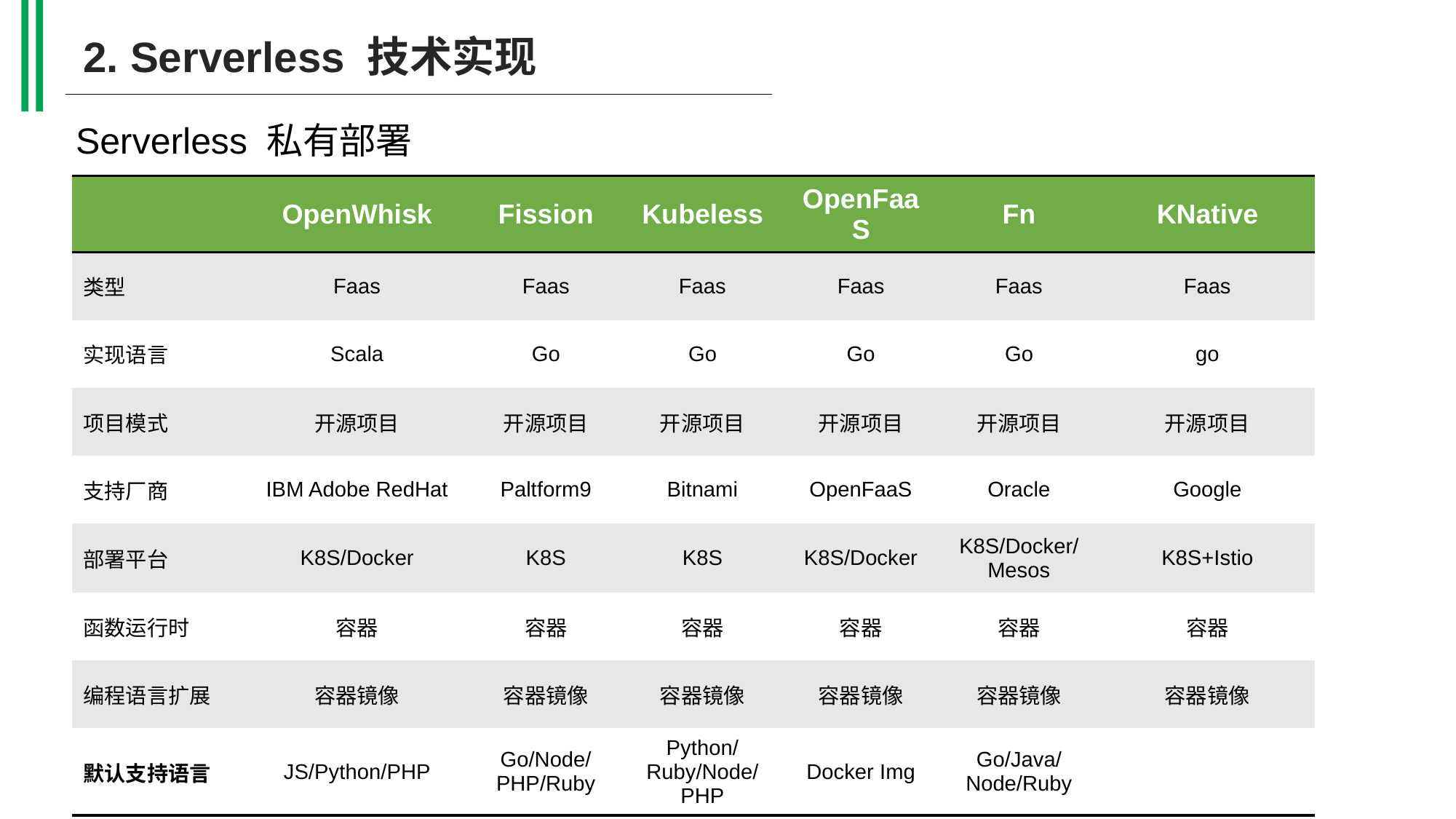

2. Serverless 技术实现
Serverless 私有部署
|  | OpenWhisk | Fission | Kubeless | OpenFaaS | Fn | KNative |
| --- | --- | --- | --- | --- | --- | --- |
| 类型 | Faas | Faas | Faas | Faas | Faas | Faas |
| 实现语言 | Scala | Go | Go | Go | Go | go |
| 项目模式 | 开源项目 | 开源项目 | 开源项目 | 开源项目 | 开源项目 | 开源项目 |
| 支持厂商 | IBM Adobe RedHat | Paltform9 | Bitnami | OpenFaaS | Oracle | Google |
| 部署平台 | K8S/Docker | K8S | K8S | K8S/Docker | K8S/Docker/Mesos | K8S+Istio |
| 函数运行时 | 容器 | 容器 | 容器 | 容器 | 容器 | 容器 |
| 编程语言扩展 | 容器镜像 | 容器镜像 | 容器镜像 | 容器镜像 | 容器镜像 | 容器镜像 |
| 默认支持语言 | JS/Python/PHP | Go/Node/PHP/Ruby | Python/Ruby/Node/PHP | Docker Img | Go/Java/Node/Ruby |  |